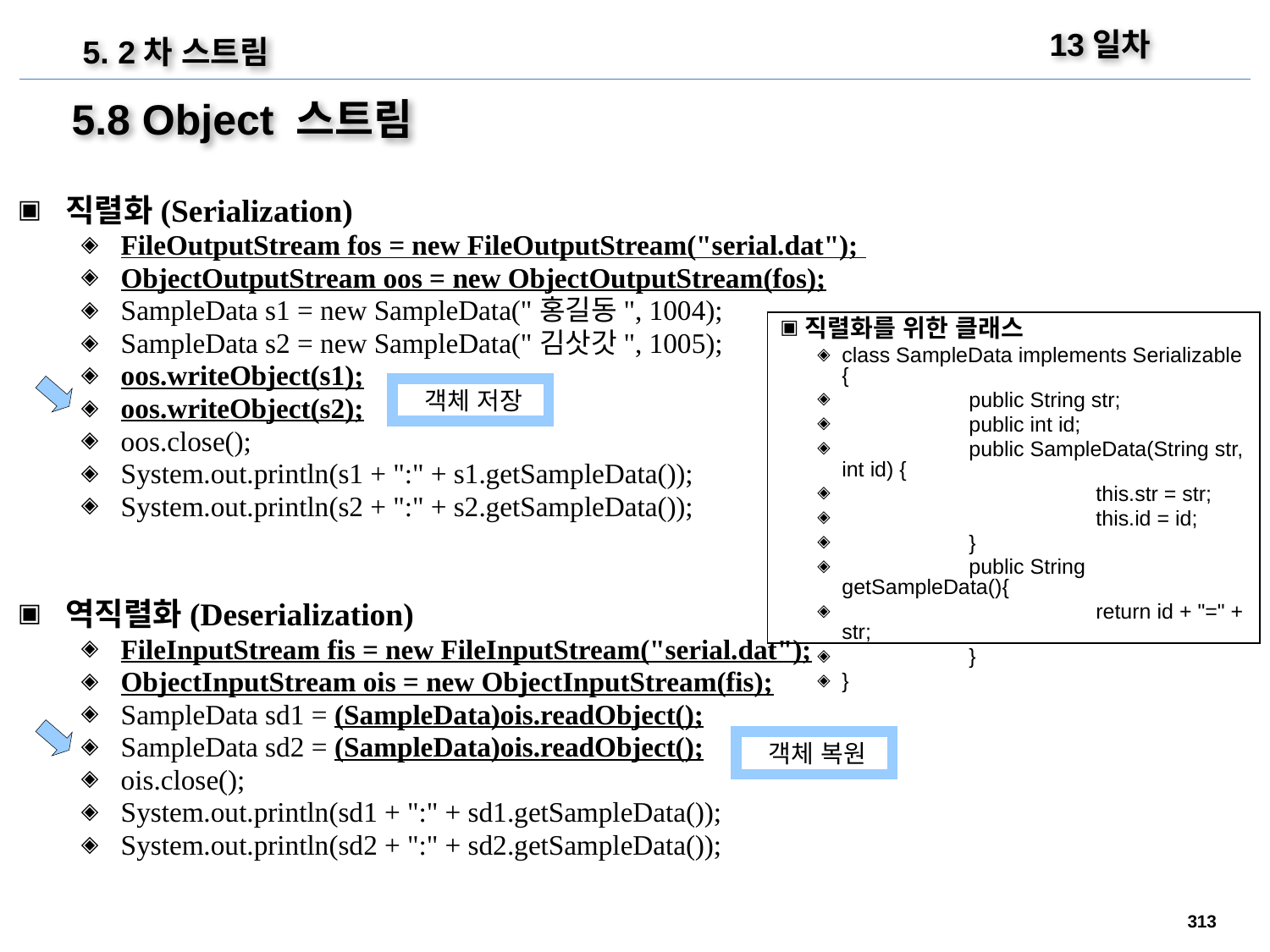

13일차
5. 2차 스트림
5.8 Object 스트림
직렬화(Serialization)
FileOutputStream fos = new FileOutputStream("serial.dat");
ObjectOutputStream oos = new ObjectOutputStream(fos);
SampleData s1 = new SampleData("홍길동", 1004);
SampleData s2 = new SampleData("김삿갓", 1005);
oos.writeObject(s1);
oos.writeObject(s2);
oos.close();
System.out.println(s1 + ":" + s1.getSampleData());
System.out.println(s2 + ":" + s2.getSampleData());

역직렬화(Deserialization)
FileInputStream fis = new FileInputStream("serial.dat");
ObjectInputStream ois = new ObjectInputStream(fis);
SampleData sd1 = (SampleData)ois.readObject();
SampleData sd2 = (SampleData)ois.readObject();
ois.close();
System.out.println(sd1 + ":" + sd1.getSampleData());
System.out.println(sd2 + ":" + sd2.getSampleData());
직렬화를 위한 클래스
class SampleData implements Serializable {
	public String str;
	public int id;
	public SampleData(String str, int id) {
		this.str = str;
		this.id = id;
	}
	public String getSampleData(){
		return id + "=" + str;
	}
}

객체 저장

객체 복원